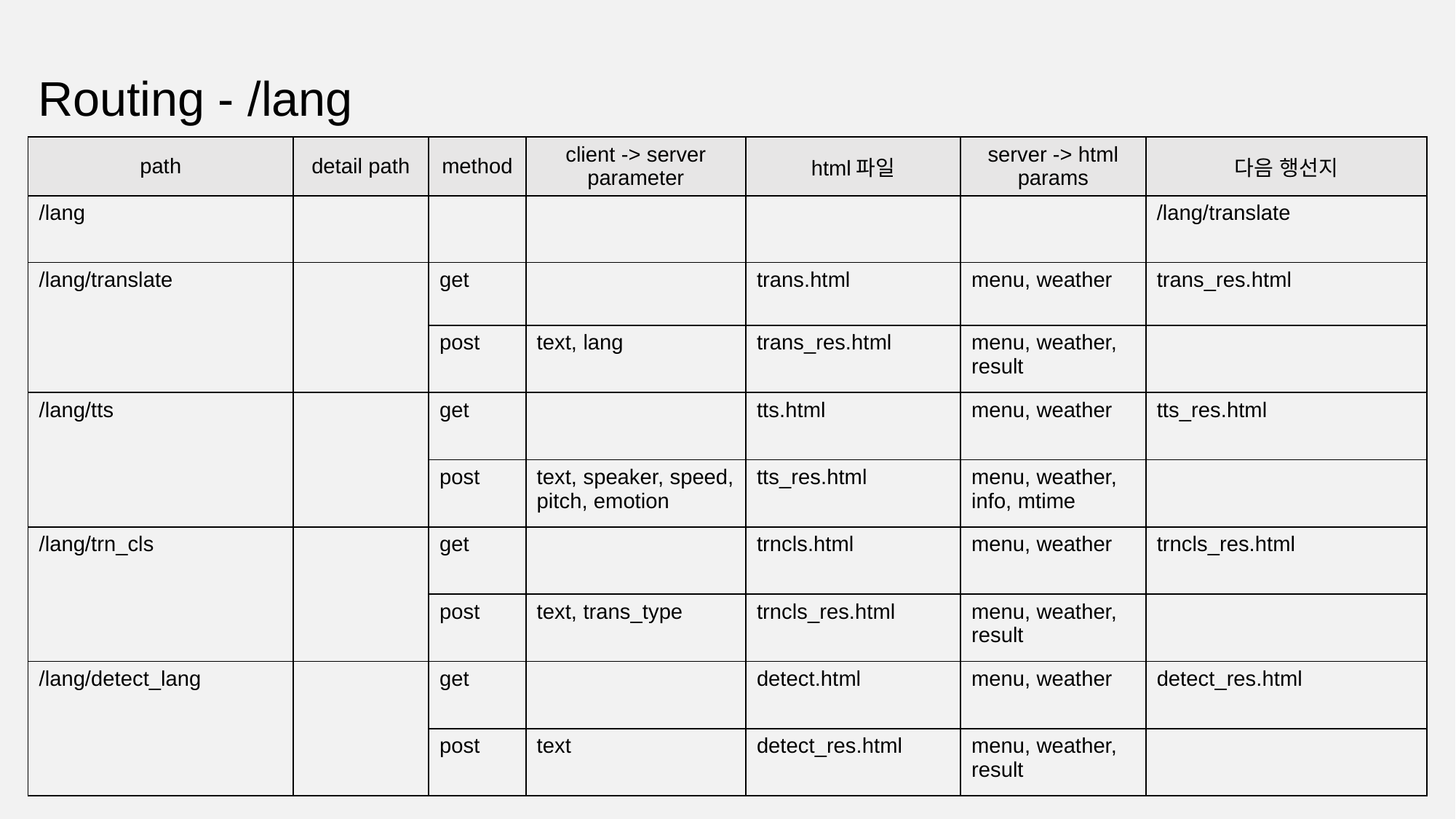

# Routing - /lang
| path | detail path | method | client -> server parameter | html파일 | server -> html params | 다음 행선지 |
| --- | --- | --- | --- | --- | --- | --- |
| /lang |  |  |  |  |  | /lang/translate |
| /lang/translate |  | get |  | trans.html | menu, weather | trans\_res.html |
| /covid/update\_age\_g | <date> | post | text, lang | trans\_res.html | menu, weather, result |  |
| /lang/tts |  | get |  | tts.html | menu, weather | tts\_res.html |
|  |  | post | text, speaker, speed, pitch, emotion | tts\_res.html | menu, weather, info, mtime |  |
| /lang/trn\_cls |  | get |  | trncls.html | menu, weather | trncls\_res.html |
|  |  | post | text, trans\_type | trncls\_res.html | menu, weather, result |  |
| /lang/detect\_lang |  | get |  | detect.html | menu, weather | detect\_res.html |
|  |  | post | text | detect\_res.html | menu, weather, result |  |